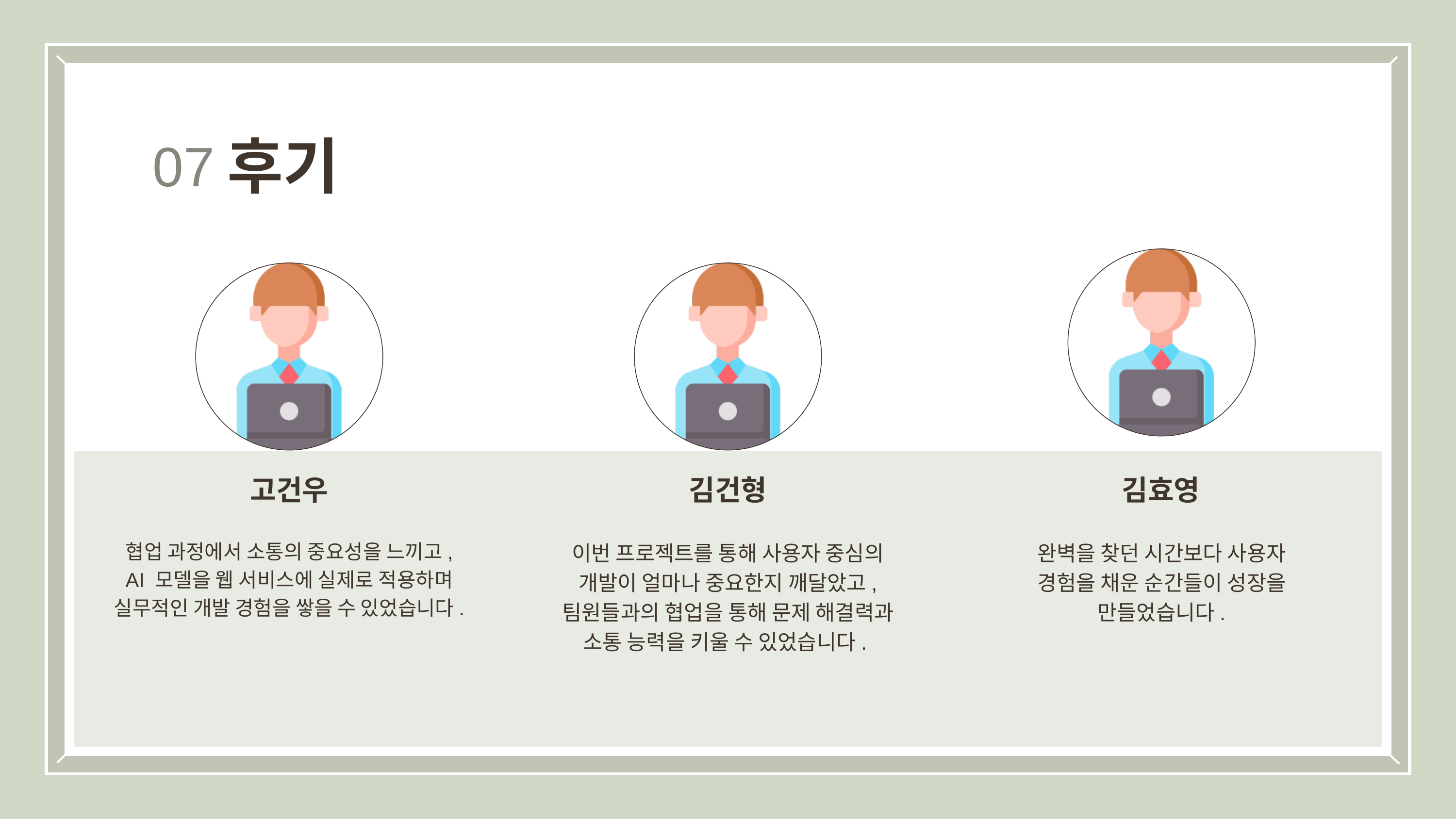

후기
07

고건우
김건형
김효영
협업 과정에서 소통의 중요성을 느끼고,
AI 모델을 웹 서비스에 실제로 적용하며 실무적인 개발 경험을 쌓을 수 있었습니다.
이번 프로젝트를 통해 사용자 중심의 개발이 얼마나 중요한지 깨달았고, 팀원들과의 협업을 통해 문제 해결력과 소통 능력을 키울 수 있었습니다.
완벽을 찾던 시간보다 사용자 경험을 채운 순간들이 성장을 만들었습니다.